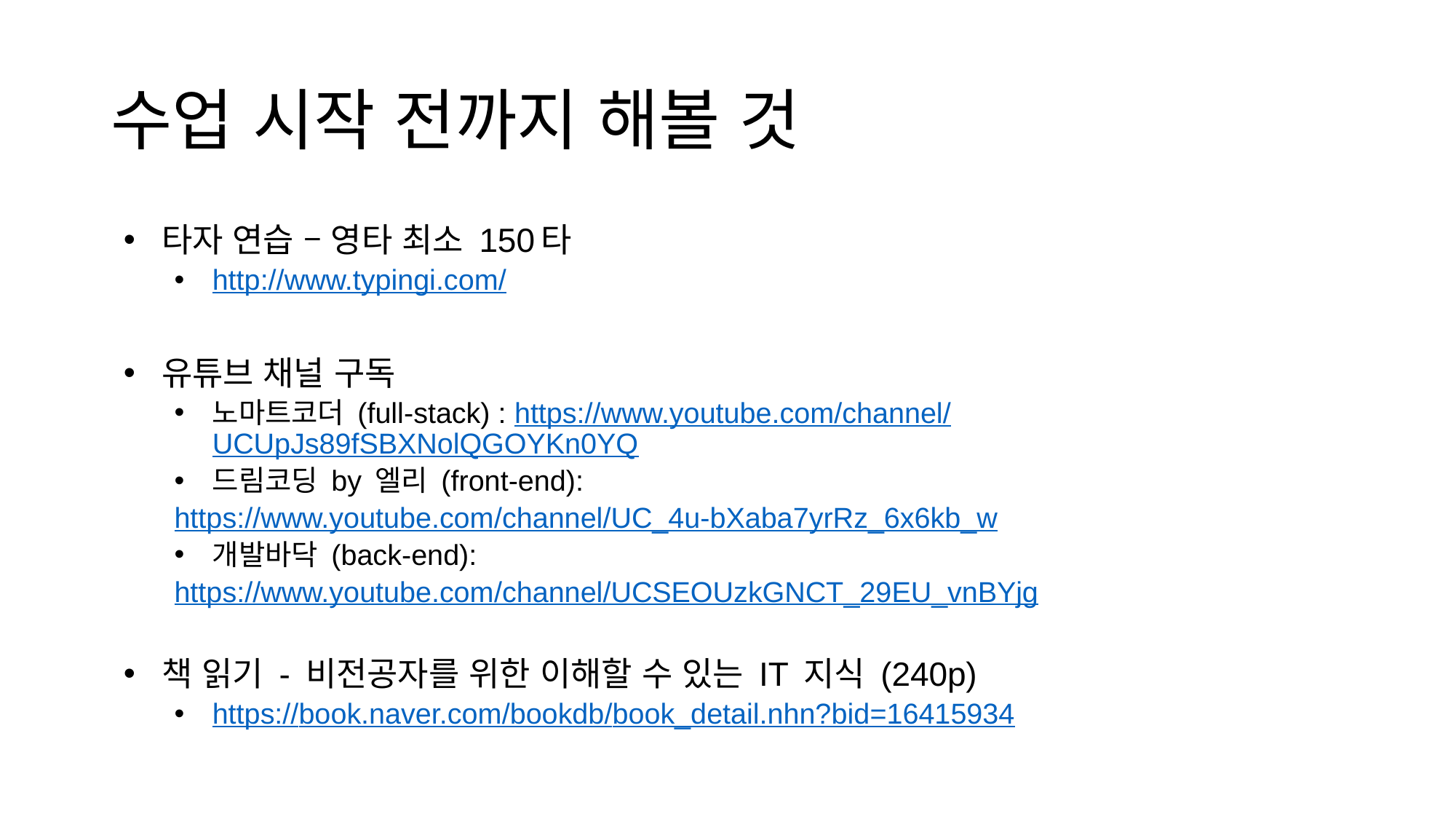

# 수업 시작 전까지 해볼 것
타자 연습 – 영타 최소 150타
http://www.typingi.com/

유튜브 채널 구독
노마트코더 (full-stack) : https://www.youtube.com/channel/UCUpJs89fSBXNolQGOYKn0YQ
드림코딩 by 엘리 (front-end):
	https://www.youtube.com/channel/UC_4u-bXaba7yrRz_6x6kb_w
개발바닥 (back-end):
	https://www.youtube.com/channel/UCSEOUzkGNCT_29EU_vnBYjg

책 읽기 - 비전공자를 위한 이해할 수 있는 IT 지식 (240p)
https://book.naver.com/bookdb/book_detail.nhn?bid=16415934